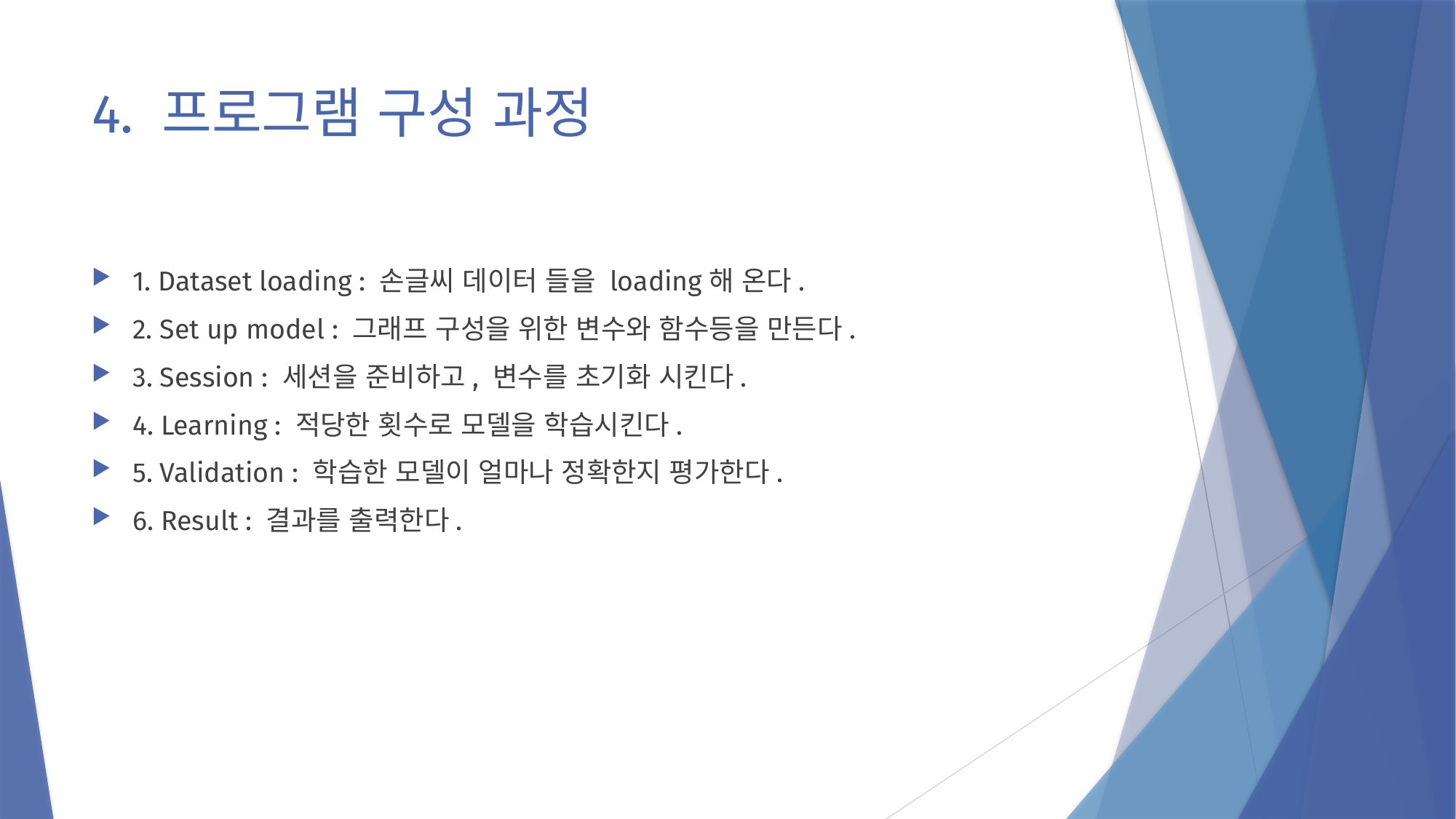

# 4. 프로그램 구성 과정
1. Dataset loading : 손글씨 데이터 들을 loading해 온다.
2. Set up model : 그래프 구성을 위한 변수와 함수등을 만든다.
3. Session : 세션을 준비하고, 변수를 초기화 시킨다.
4. Learning : 적당한 횟수로 모델을 학습시킨다.
5. Validation : 학습한 모델이 얼마나 정확한지 평가한다.
6. Result : 결과를 출력한다.